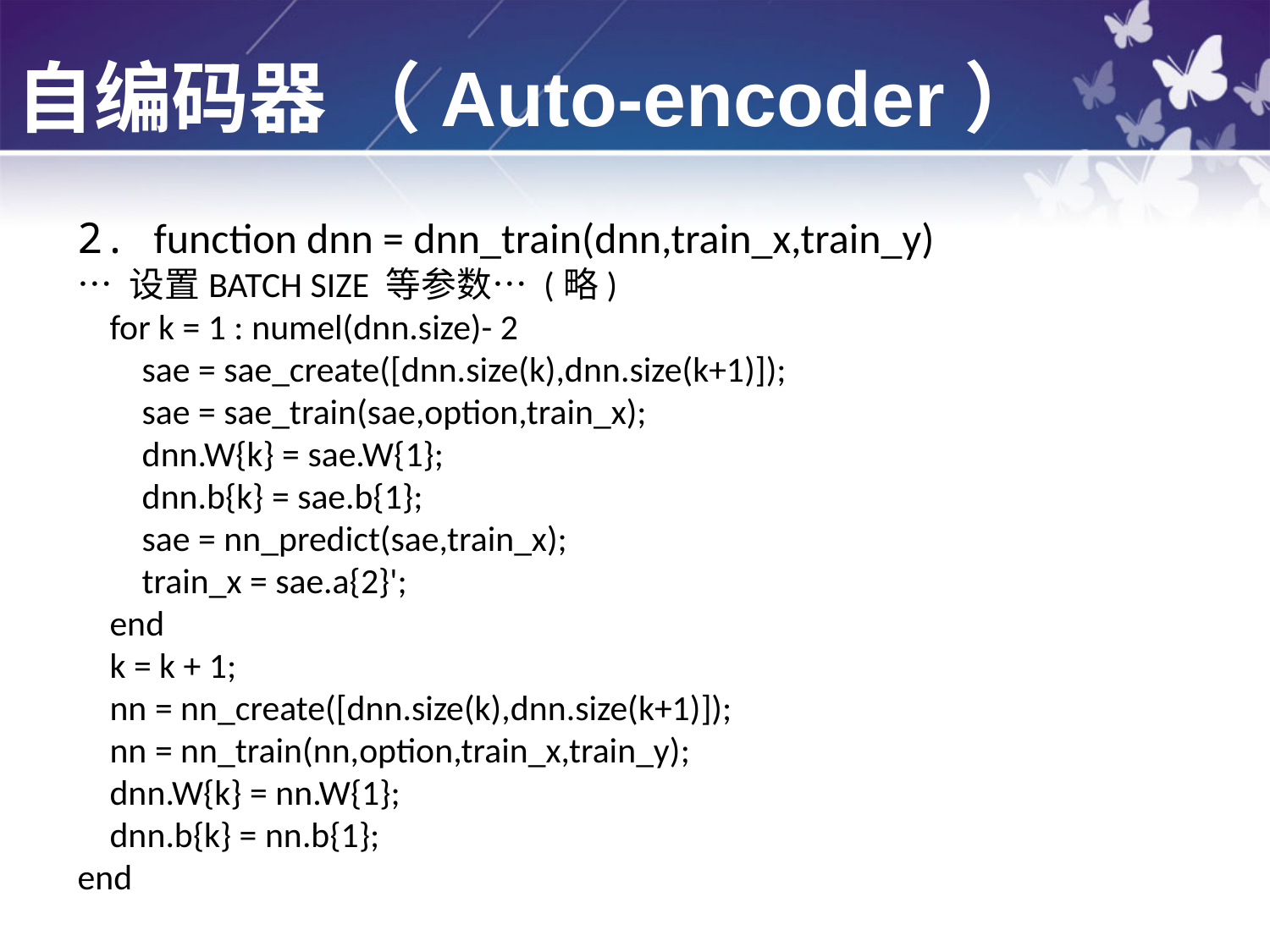

自编码器 （Auto-encoder）
2. function dnn = dnn_train(dnn,train_x,train_y)
… 设置BATCH SIZE 等参数… (略)
    for k = 1 : numel(dnn.size)- 2
        sae = sae_create([dnn.size(k),dnn.size(k+1)]);
        sae = sae_train(sae,option,train_x);
        dnn.W{k} = sae.W{1};
        dnn.b{k} = sae.b{1};
        sae = nn_predict(sae,train_x);
        train_x = sae.a{2}';
    end
    k = k + 1;
    nn = nn_create([dnn.size(k),dnn.size(k+1)]);
    nn = nn_train(nn,option,train_x,train_y);
    dnn.W{k} = nn.W{1};
    dnn.b{k} = nn.b{1};
end